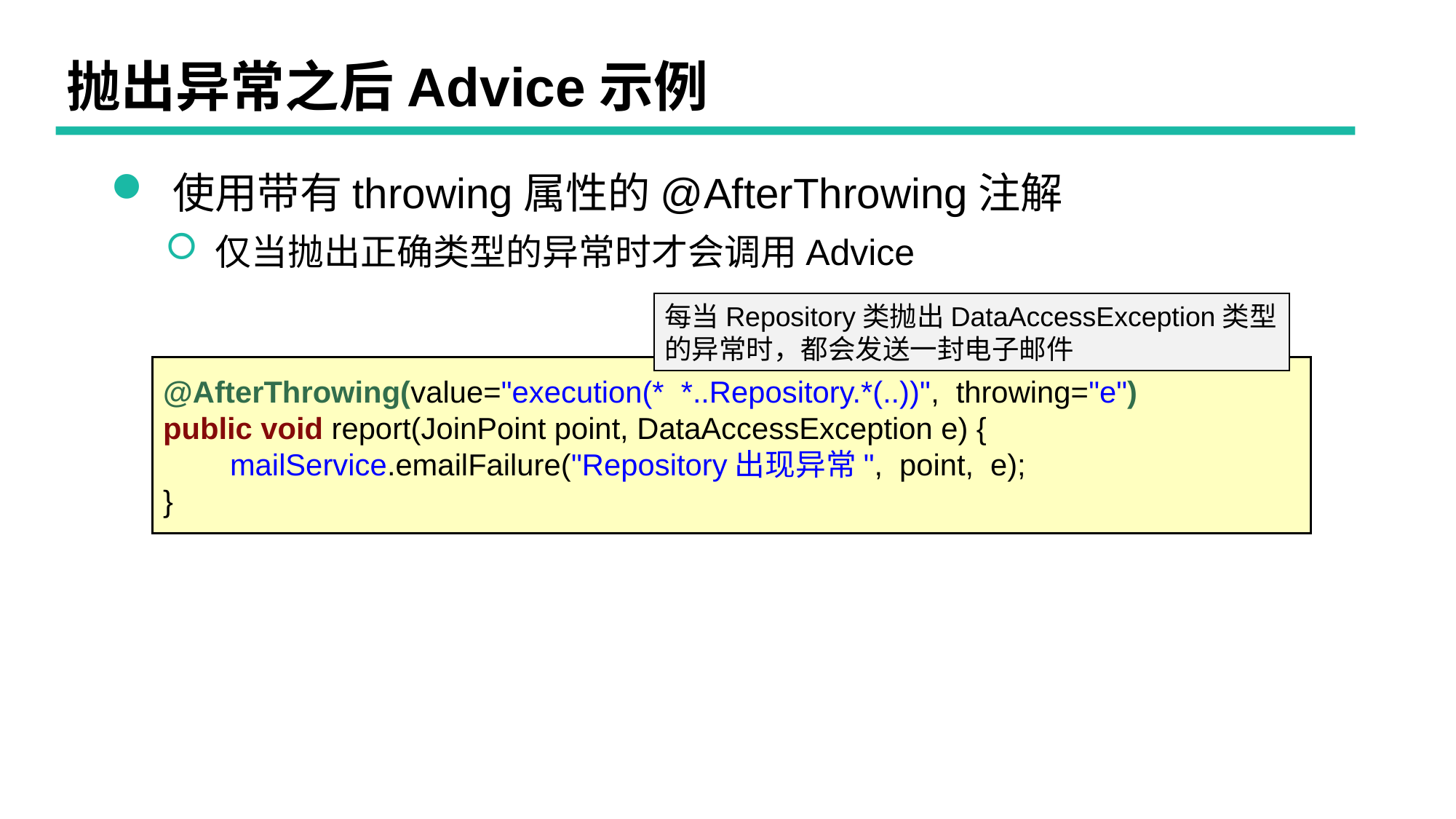

# 抛出异常之后Advice示例
 使用带有throwing属性的@AfterThrowing注解
 仅当抛出正确类型的异常时才会调用Advice
每当Repository类抛出DataAccessException类型的异常时，都会发送一封电子邮件
@AfterThrowing(value="execution(*  *..Repository.*(..))",  throwing="e")
public void report(JoinPoint point, DataAccessException e) {
        mailService.emailFailure("Repository出现异常",  point,  e);
}